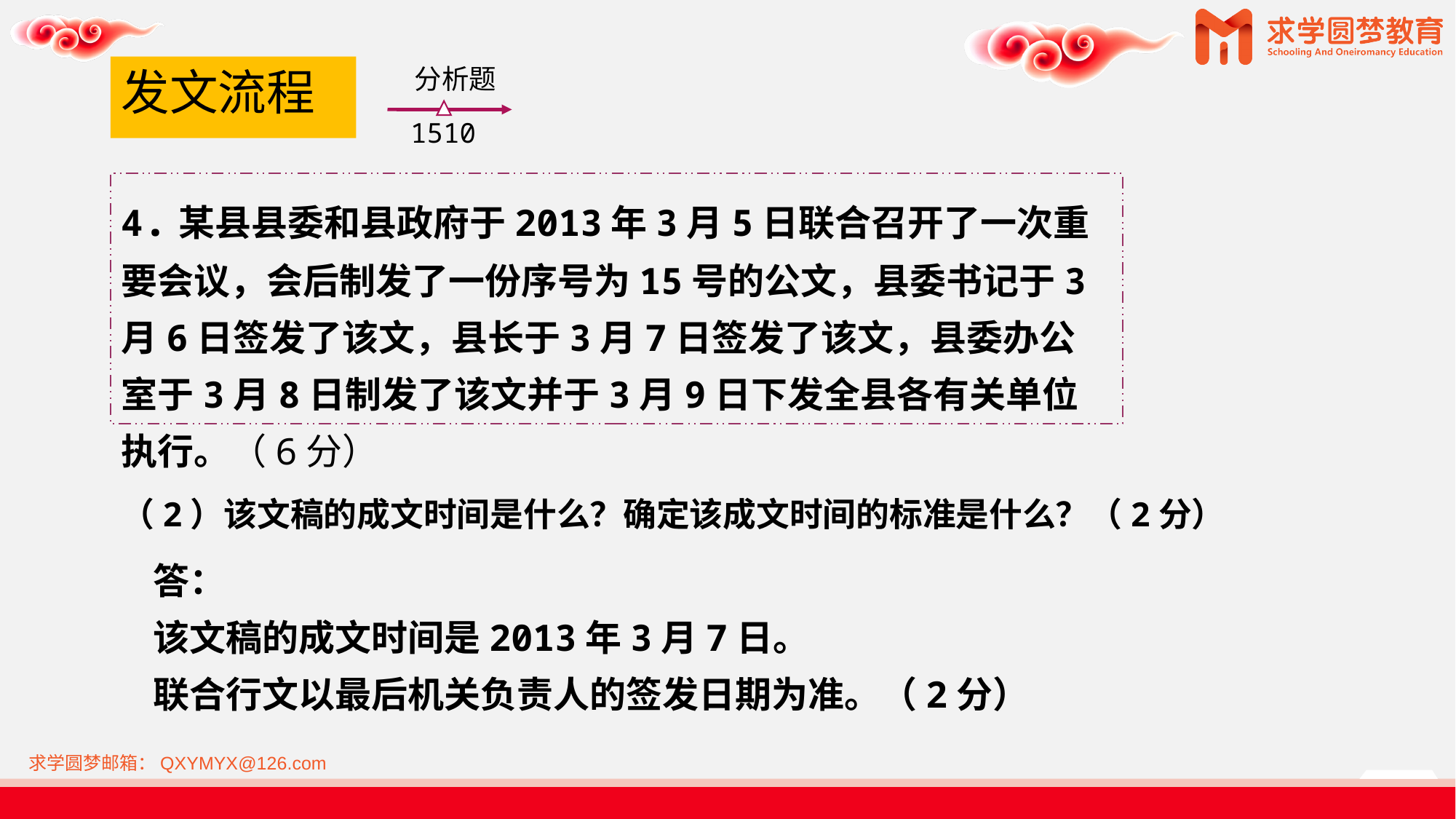

# 发文流程
分析题

1510
4.某县县委和县政府于2013年3月5日联合召开了一次重要会议，会后制发了一份序号为15号的公文，县委书记于3月6日签发了该文，县长于3月7日签发了该文，县委办公室于3月8日制发了该文并于3月9日下发全县各有关单位执行。（6分）
（2）该文稿的成文时间是什么？确定该成文时间的标准是什么？（2分）
答：
该文稿的成文时间是2013年3月7日。
联合行文以最后机关负责人的签发日期为准。（2分）